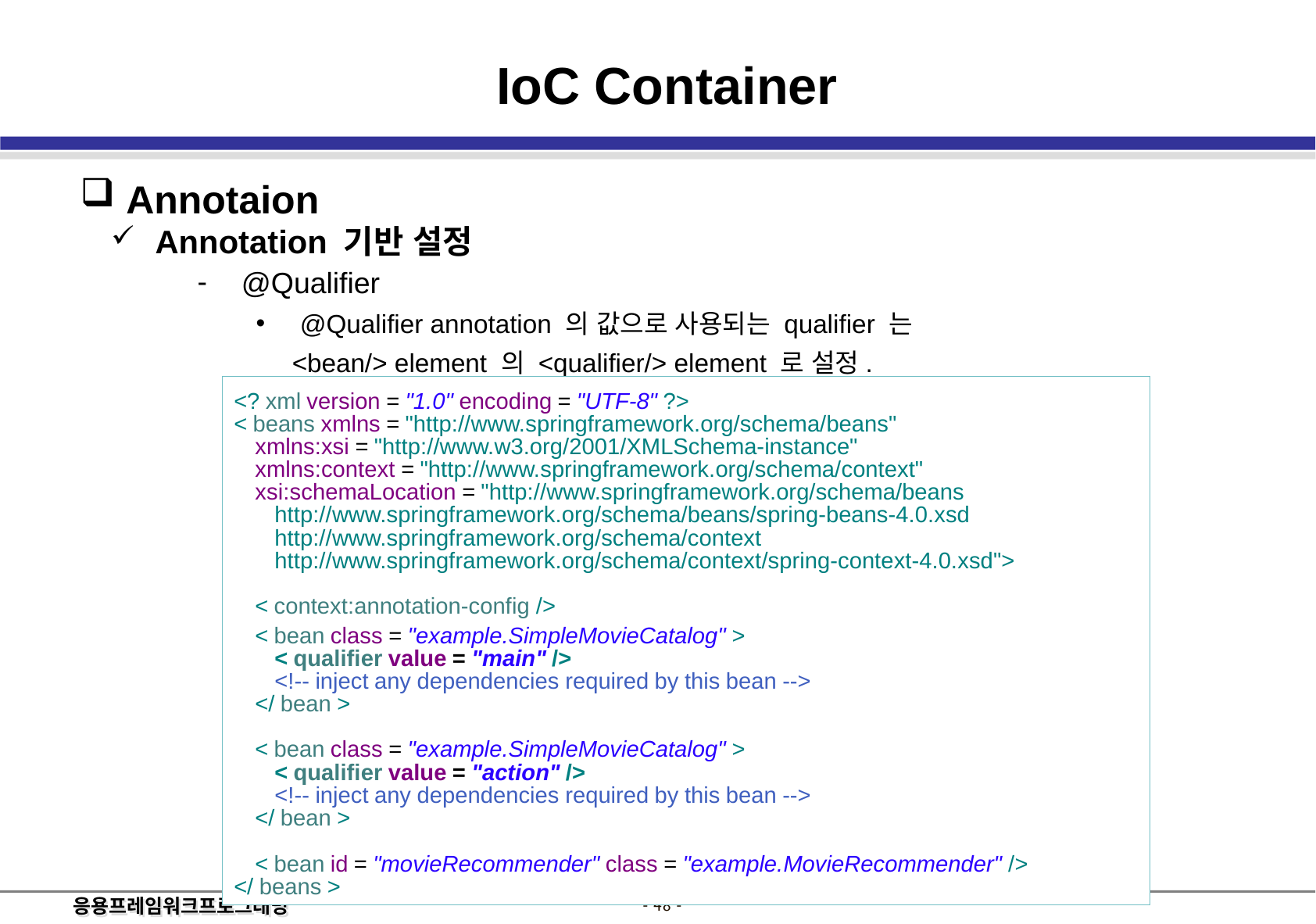

IoC Container
 Annotaion
  Annotation 기반 설정
@Qualifier
@Qualifier annotation 의 값으로 사용되는 qualifier 는
     <bean/> element 의 <qualifier/> element 로 설정.

<? xml version = "1.0" encoding = "UTF-8" ?>
< beans xmlns = "http://www.springframework.org/schema/beans"
	xmlns:xsi = "http://www.w3.org/2001/XMLSchema-instance"
	xmlns:context = "http://www.springframework.org/schema/context"
	xsi:schemaLocation = "http://www.springframework.org/schema/beans
		http://www.springframework.org/schema/beans/spring-beans-4.0.xsd
		http://www.springframework.org/schema/context
		http://www.springframework.org/schema/context/spring-context-4.0.xsd">

	< context:annotation-config />
	< bean class = "example.SimpleMovieCatalog" >
		< qualifier value = "main" />
		<!-- inject any dependencies required by this bean -->
	</ bean >

	< bean class = "example.SimpleMovieCatalog" >
		< qualifier value = "action" />
		<!-- inject any dependencies required by this bean -->
	</ bean >

	< bean id = "movieRecommender" class = "example.MovieRecommender" />
</ beans >
- 48 -